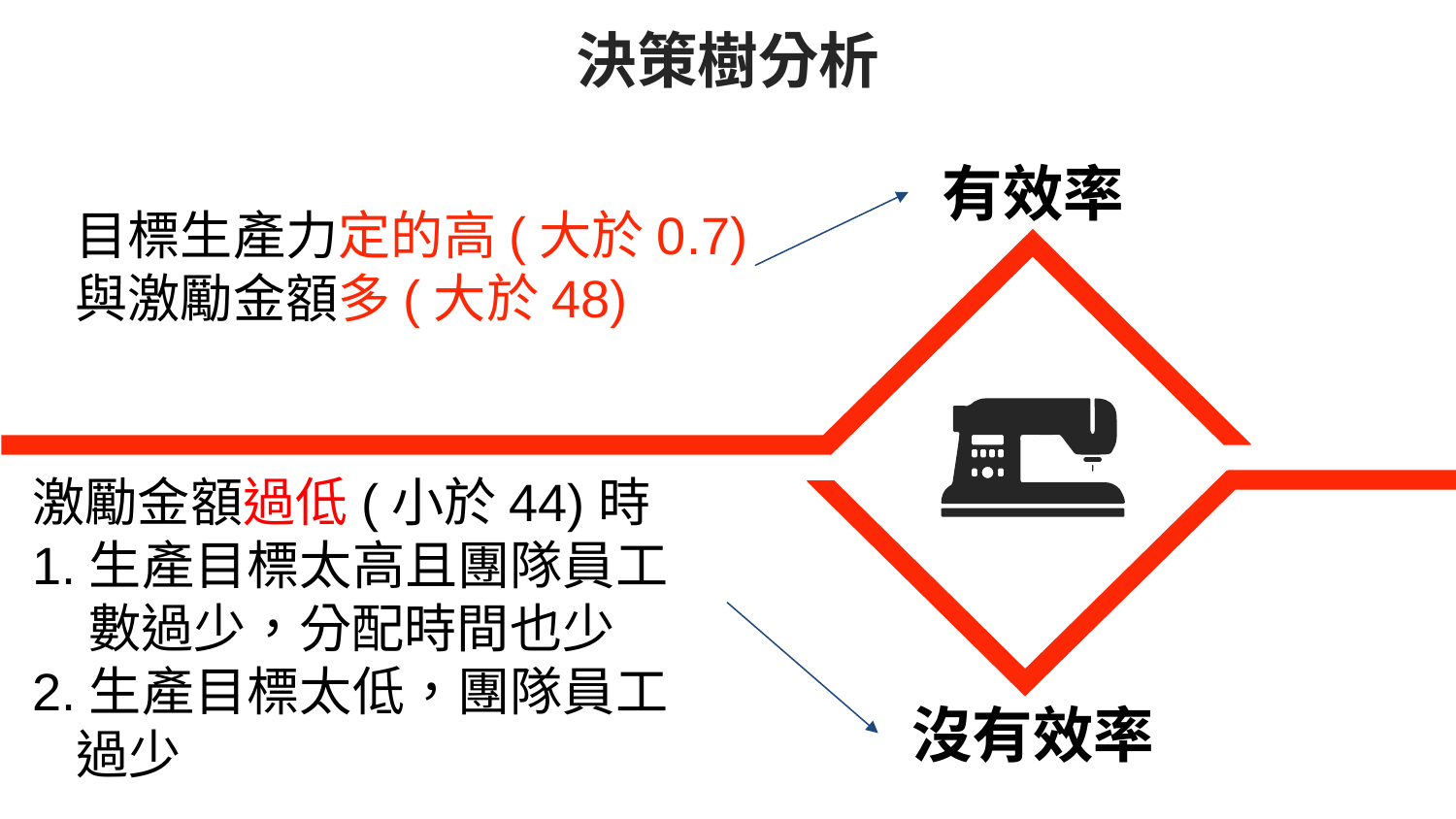

決策樹分析
有效率
目標生產力定的高(大於0.7)與激勵金額多(大於48)

激勵金額過低(小於44)時
1.生產目標太高且團隊員工
   數過少，分配時間也少
2.生產目標太低，團隊員工
   過少
沒有效率